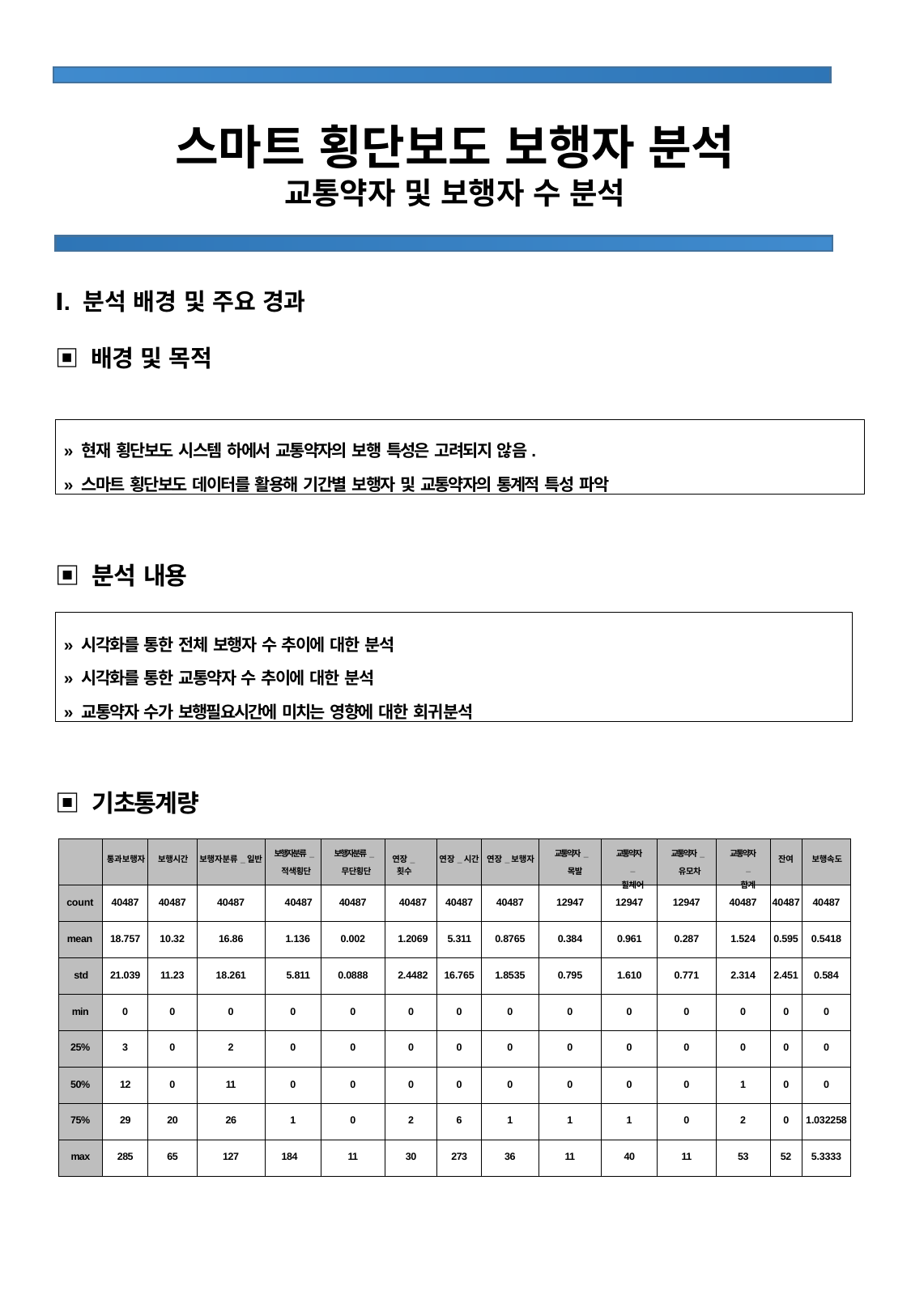

스마트 횡단보도 보행자 분석
교통약자 및 보행자 수 분석

Ⅰ. 분석 배경 및 주요 경과

▣ 배경 및 목적

» 현재 횡단보도 시스템 하에서 교통약자의 보행 특성은 고려되지 않음.
» 스마트 횡단보도 데이터를 활용해 기간별 보행자 및 교통약자의 통계적 특성 파악
▣ 분석 내용

» 시각화를 통한 전체 보행자 수 추이에 대한 분석
» 시각화를 통한 교통약자 수 추이에 대한 분석
» 교통약자 수가 보행필요시간에 미치는 영향에 대한 회귀분석
▣ 기초통계량
|  | 통과보행자 | 보행시간 | 보행자분류\_일반 | 보행자분류\_ 적색횡단 | 보행자분류\_ 무단횡단 | 연장\_횟수 | 연장\_시간 | 연장\_보행자 | 교통약자\_ 목발 | 교통약자\_ 휠체어 | 교통약자\_ 유모차 | 교통약자\_ 합계 | 잔여 | 보행속도 |
| --- | --- | --- | --- | --- | --- | --- | --- | --- | --- | --- | --- | --- | --- | --- |
| count | 40487 | 40487 | 40487 | 40487 | 40487 | 40487 | 40487 | 40487 | 12947 | 12947 | 12947 | 40487 | 40487 | 40487 |
| mean | 18.757 | 10.32 | 16.86 | 1.136 | 0.002 | 1.2069 | 5.311 | 0.8765 | 0.384 | 0.961 | 0.287 | 1.524 | 0.595 | 0.5418 |
| std | 21.039 | 11.23 | 18.261 | 5.811 | 0.0888 | 2.4482 | 16.765 | 1.8535 | 0.795 | 1.610 | 0.771 | 2.314 | 2.451 | 0.584 |
| min | 0 | 0 | 0 | 0 | 0 | 0 | 0 | 0 | 0 | 0 | 0 | 0 | 0 | 0 |
| 25% | 3 | 0 | 2 | 0 | 0 | 0 | 0 | 0 | 0 | 0 | 0 | 0 | 0 | 0 |
| 50% | 12 | 0 | 11 | 0 | 0 | 0 | 0 | 0 | 0 | 0 | 0 | 1 | 0 | 0 |
| 75% | 29 | 20 | 26 | 1 | 0 | 2 | 6 | 1 | 1 | 1 | 0 | 2 | 0 | 1.032258 |
| max | 285 | 65 | 127 | 184 | 11 | 30 | 273 | 36 | 11 | 40 | 11 | 53 | 52 | 5.3333 |